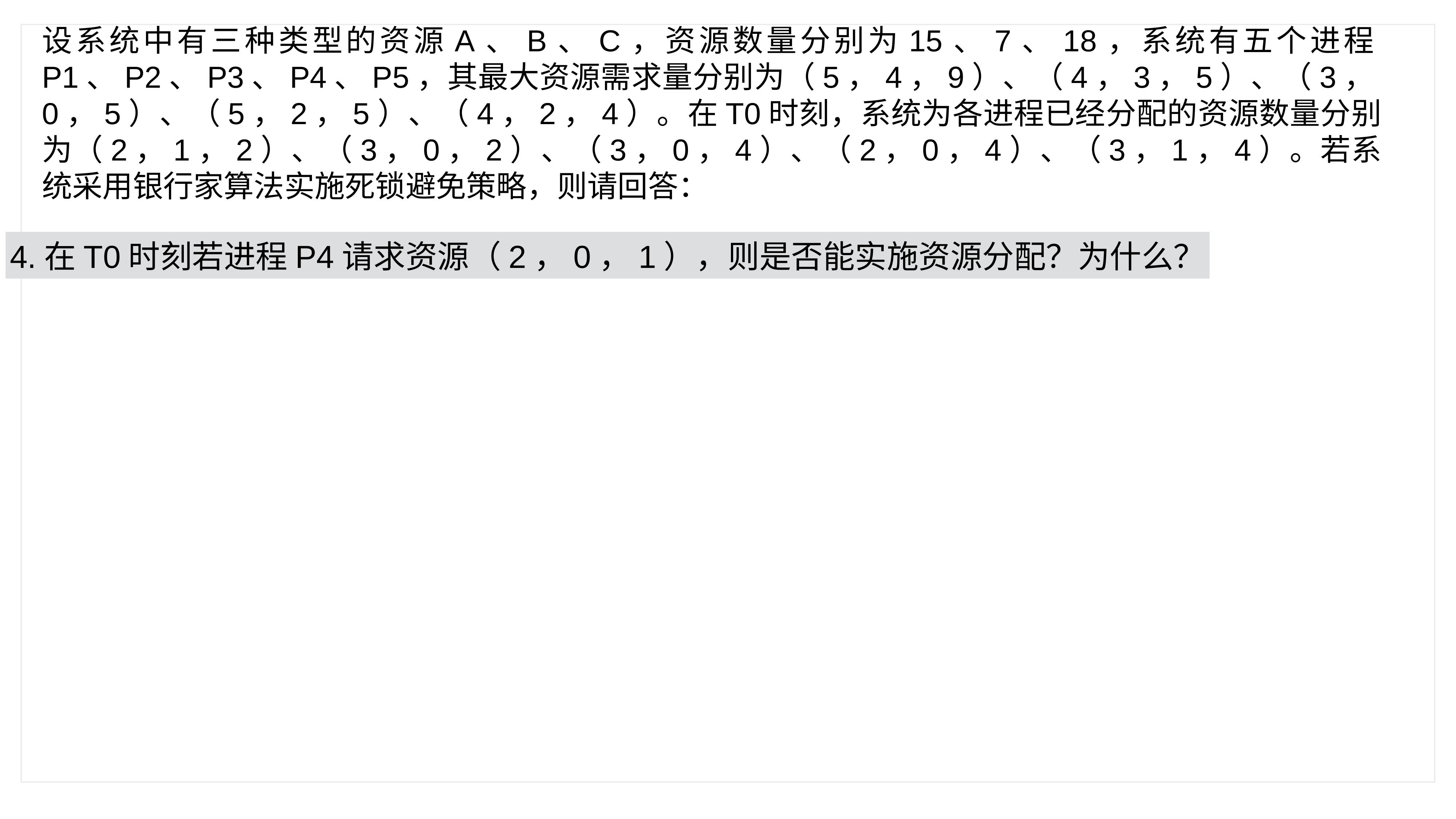

设系统中有三种类型的资源A、B、C，资源数量分别为15、7、18，系统有五个进程P1、P2、P3、P4、P5，其最大资源需求量分别为（5，4，9）、（4，3，5）、（3，0，5）、（5，2，5）、（4，2，4）。在T0时刻，系统为各进程已经分配的资源数量分别为（2，1，2）、（3，0，2）、（3，0，4）、（2，0，4）、（3，1，4）。若系统采用银行家算法实施死锁避免策略，则请回答：
4.在T0时刻若进程P4请求资源（2，0，1），则是否能实施资源分配？为什么？